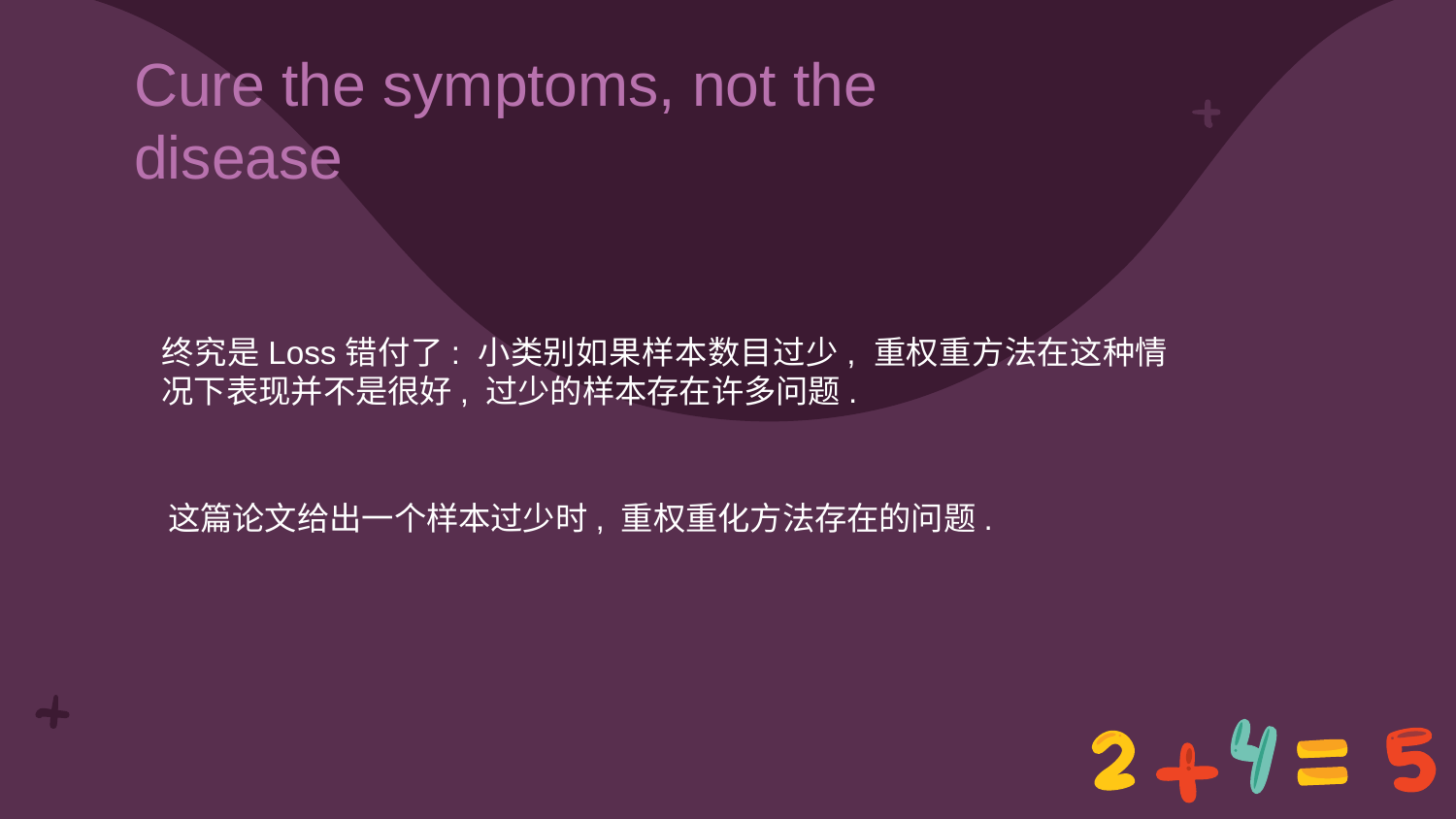

# Cure the symptoms, not the disease
终究是Loss错付了: 小类别如果样本数目过少, 重权重方法在这种情况下表现并不是很好, 过少的样本存在许多问题.
这篇论文给出一个样本过少时, 重权重化方法存在的问题.